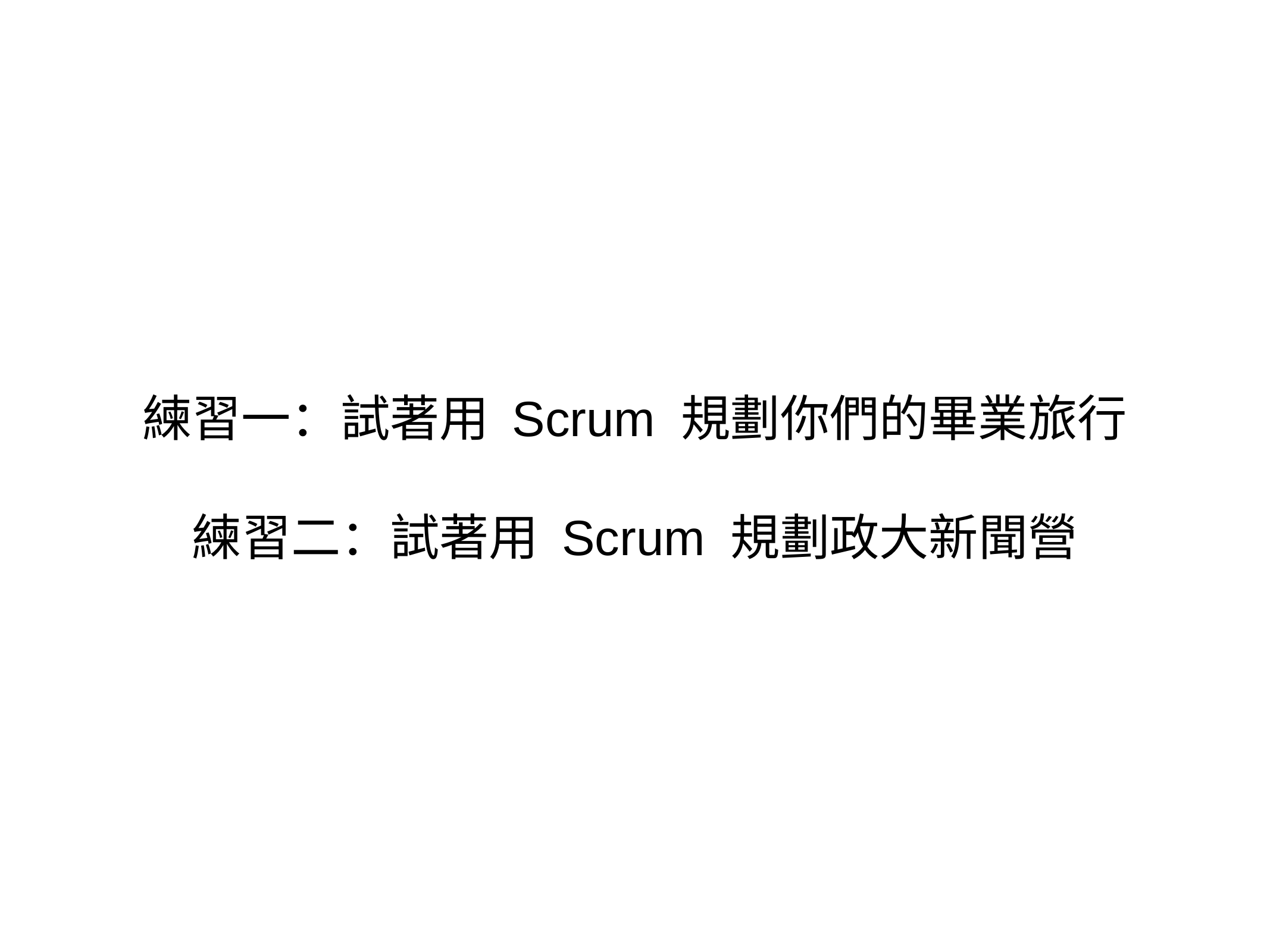

# 練習一：試著用 Scrum 規劃你們的畢業旅行

練習二：試著用 Scrum 規劃政大新聞營